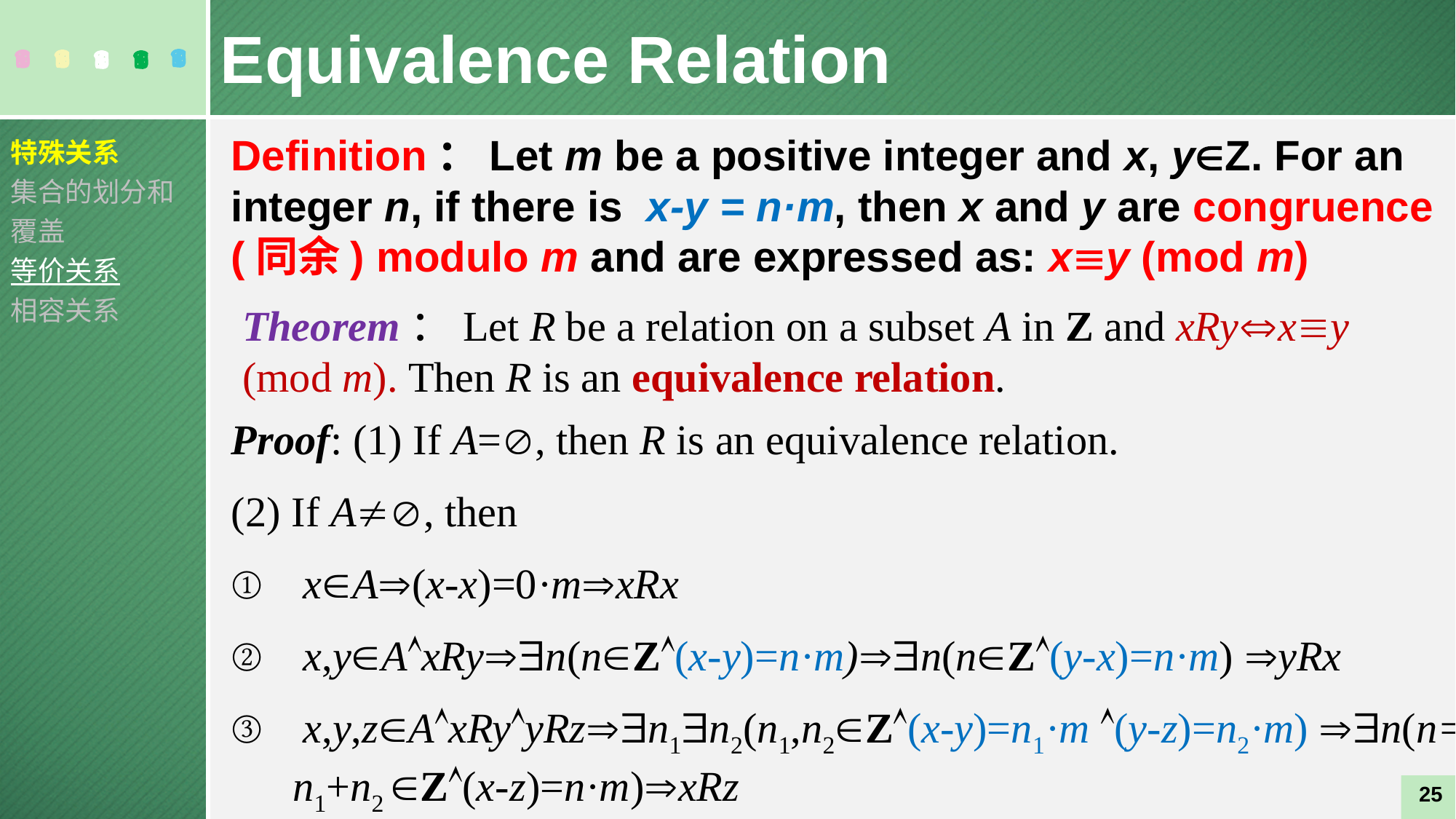

Equivalence Relation

Definition：Let m be a positive integer and x, y∈Z. For an integer n, if there is  x-y = n·m, then x and y are congruence (同余) modulo m and are expressed as: x≡y (mod m)
特殊关系
集合的划分和覆盖
等价关系
相容关系

Theorem：Let R be a relation on a subset A in Z and xRy⇔x≡y (mod m). Then R is an equivalence relation.
Proof: (1) If A=∅, then R is an equivalence relation.
(2) If A≠∅, then
 x∈A⇒(x-x)=0·m⇒xRx
 x,y∈A∧xRy⇒∃n(n∈Z∧(x-y)=n·m)⇒∃n(n∈Z∧(y-x)=n·m) ⇒yRx
 x,y,z∈A∧xRy∧yRz⇒∃n1∃n2(n1,n2∈Z∧(x-y)=n1·m ∧(y-z)=n2·m) ⇒∃n(n= n1+n2 ∈Z∧(x-z)=n·m)⇒xRz

25